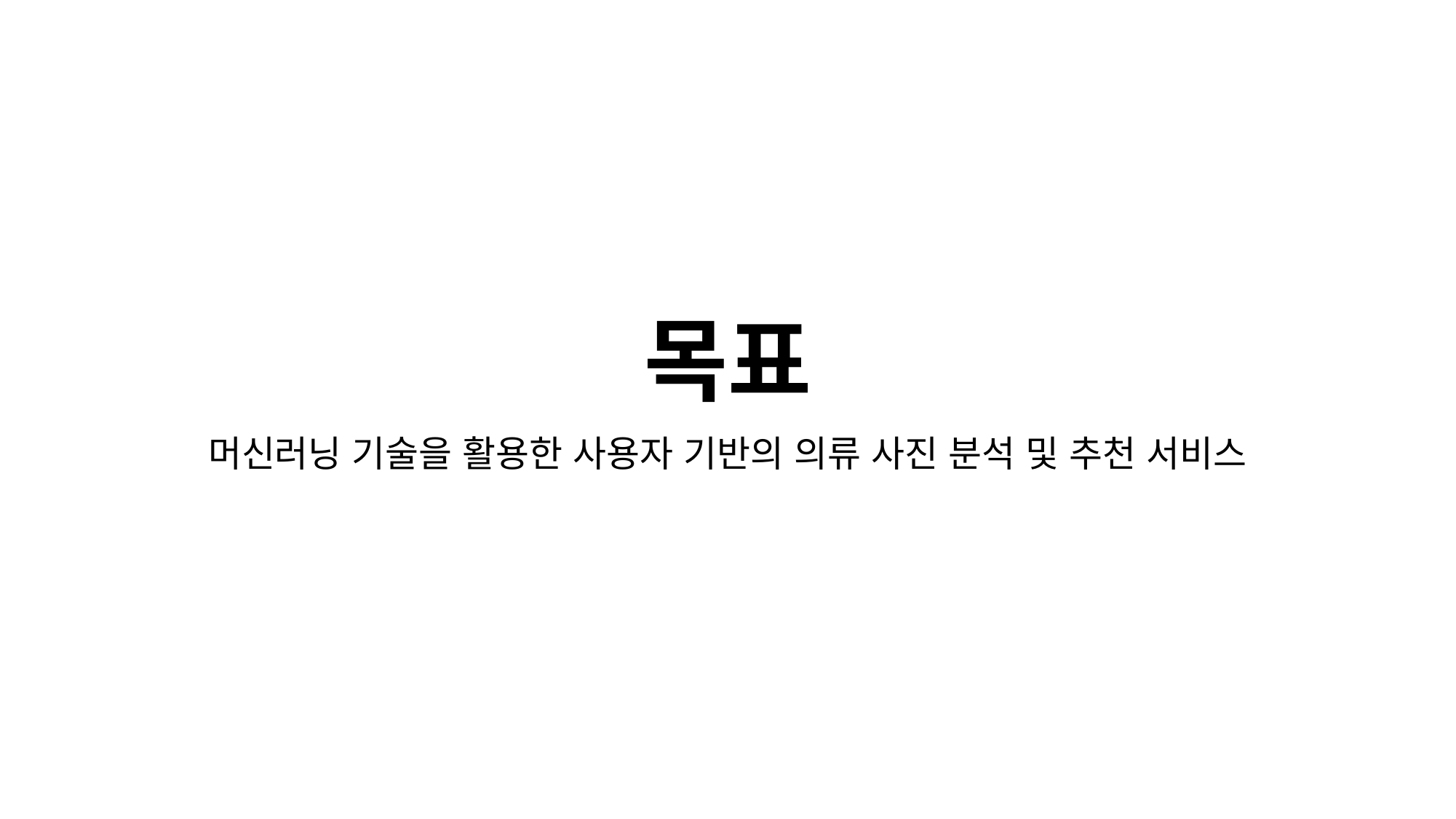

# 목표
머신러닝 기술을 활용한 사용자 기반의 의류 사진 분석 및 추천 서비스